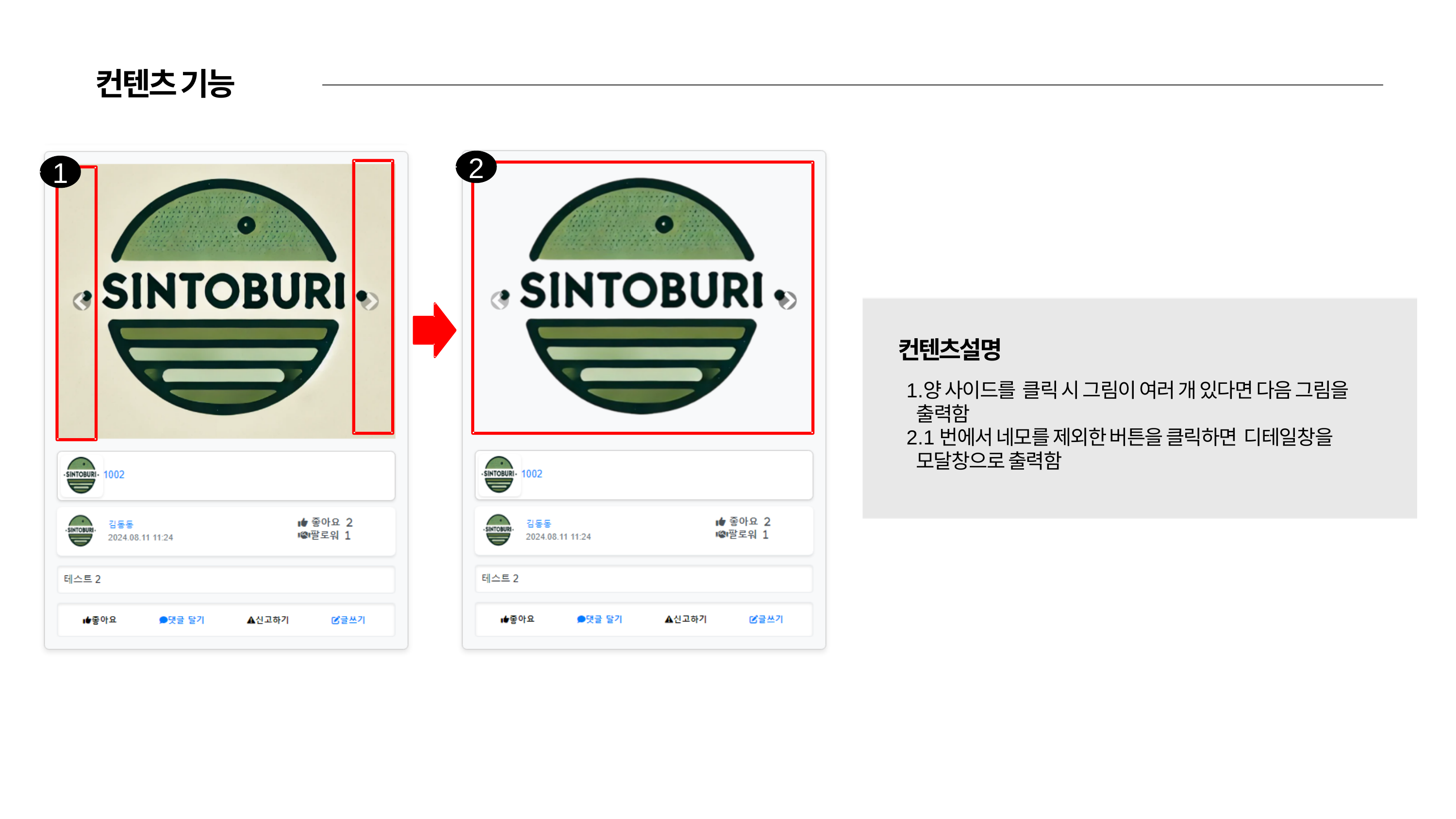

컨텐츠 기능

2

1

컨텐츠설명
양 사이드를  클릭 시 그림이 여러 개 있다면 다음 그림을 출력함
1번에서 네모를 제외한 버튼을 클릭하면  디테일창을 모달창으로 출력함